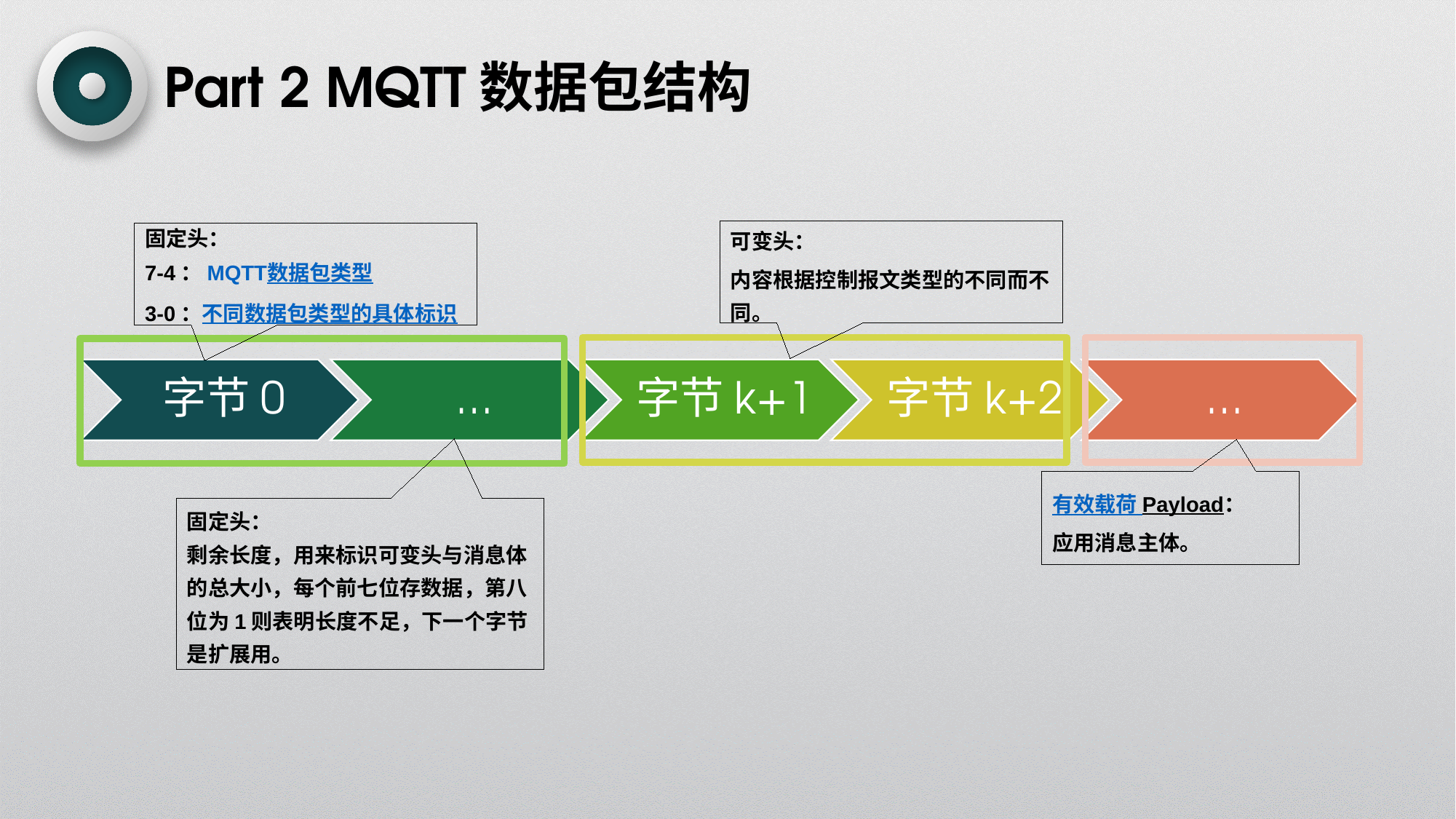

Part 2 MQTT数据包结构
可变头：
内容根据控制报文类型的不同而不同。
固定头：
7-4：MQTT数据包类型
3-0：不同数据包类型的具体标识

字节0
…
字节k+1
字节k+2
…
有效载荷 Payload：
应用消息主体。
固定头：
剩余长度，用来标识可变头与消息体的总大小，每个前七位存数据，第八位为1则表明长度不足，下一个字节是扩展用。